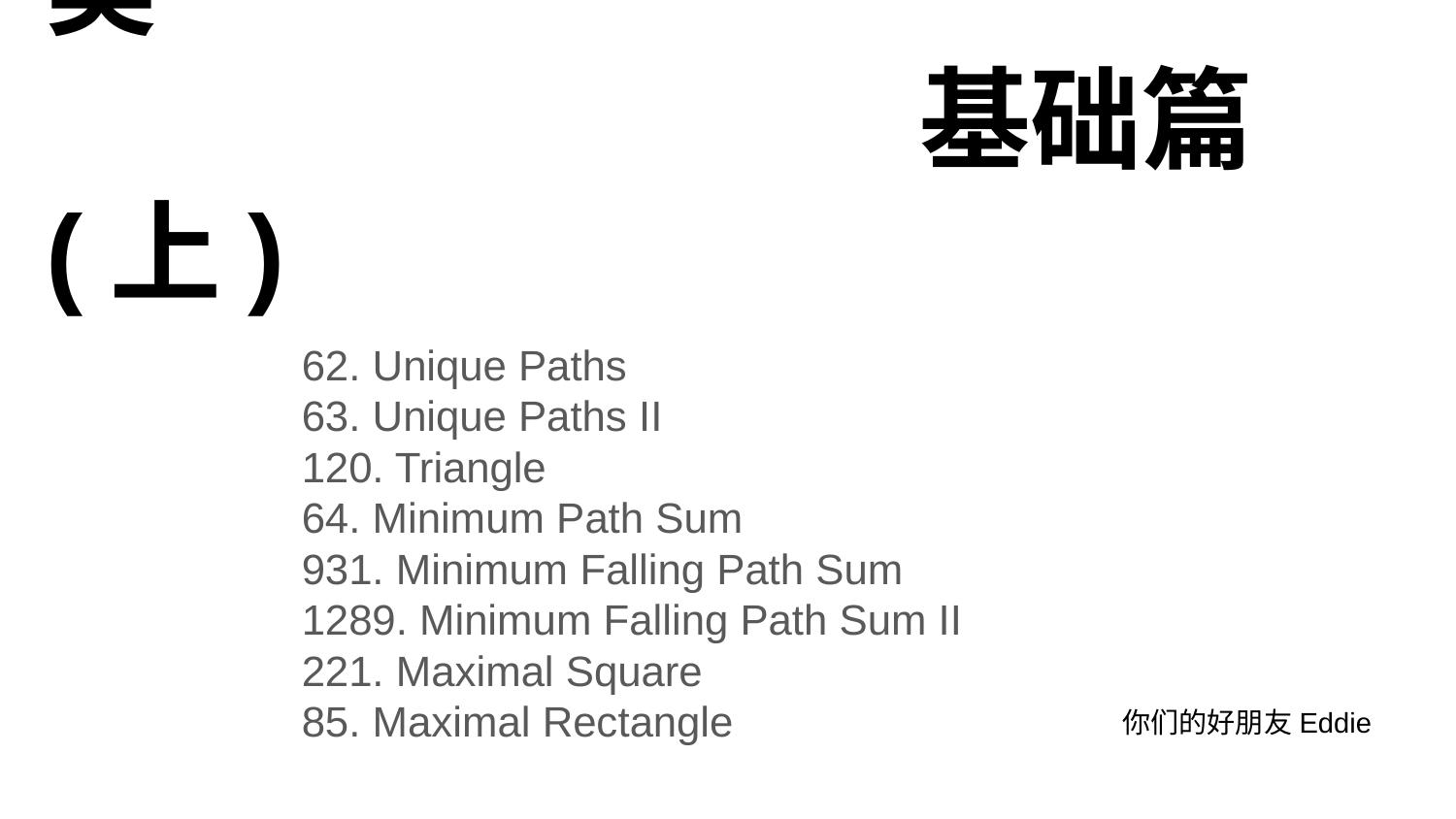

# 经典动态规划(七) -- 坐标类
						基础篇(上)
62. Unique Paths
63. Unique Paths II
120. Triangle
64. Minimum Path Sum
931. Minimum Falling Path Sum
1289. Minimum Falling Path Sum II
221. Maximal Square
85. Maximal Rectangle
你们的好朋友Eddie